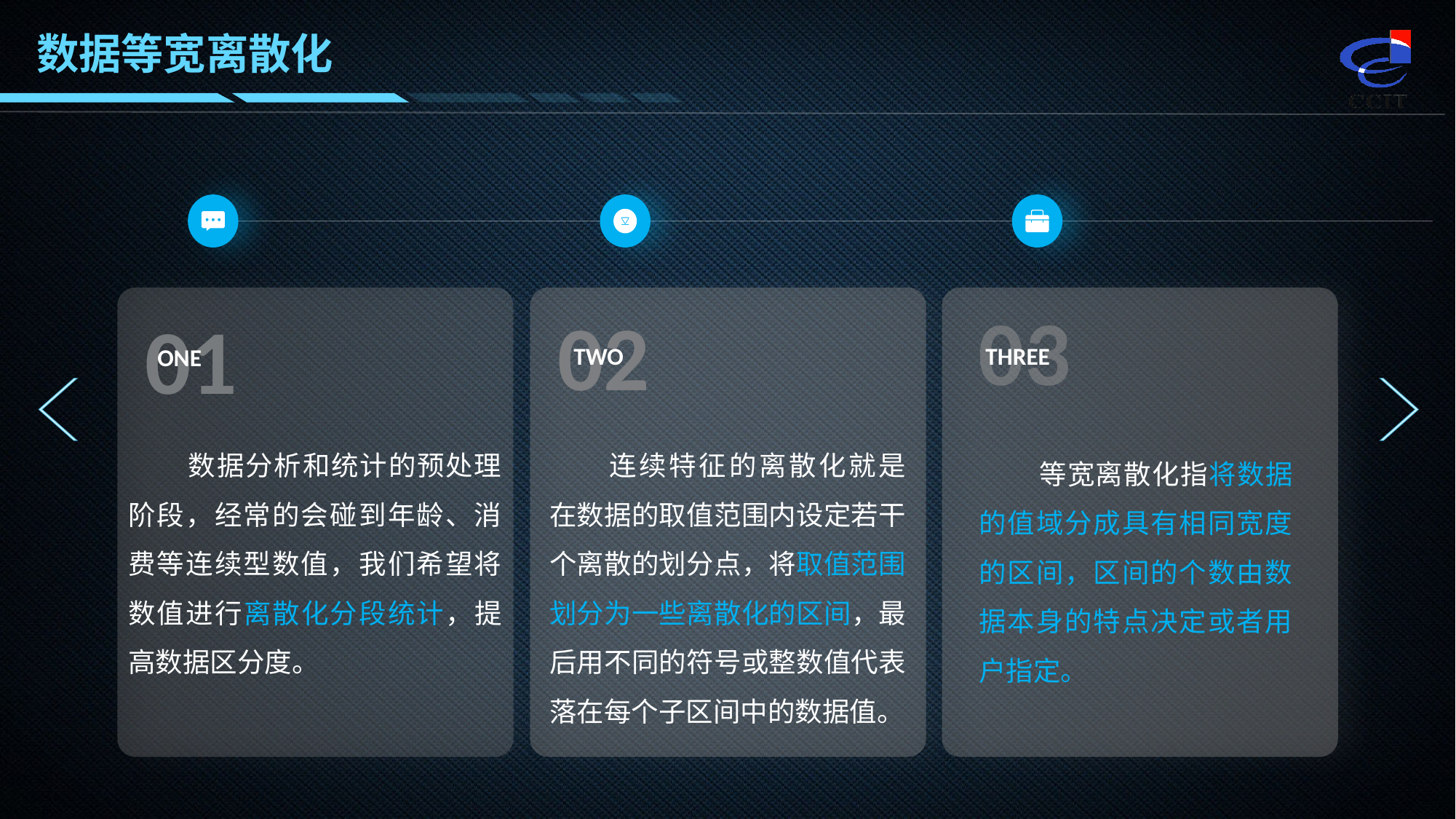

数据等宽离散化

02
TWO

03
THREE

01
ONE
数据分析和统计的预处理阶段，经常的会碰到年龄、消费等连续型数值，我们希望将数值进行离散化分段统计，提高数据区分度。
连续特征的离散化就是在数据的取值范围内设定若干个离散的划分点，将取值范围划分为一些离散化的区间，最后用不同的符号或整数值代表落在每个子区间中的数据值。
等宽离散化指将数据的值域分成具有相同宽度的区间，区间的个数由数据本身的特点决定或者用户指定。